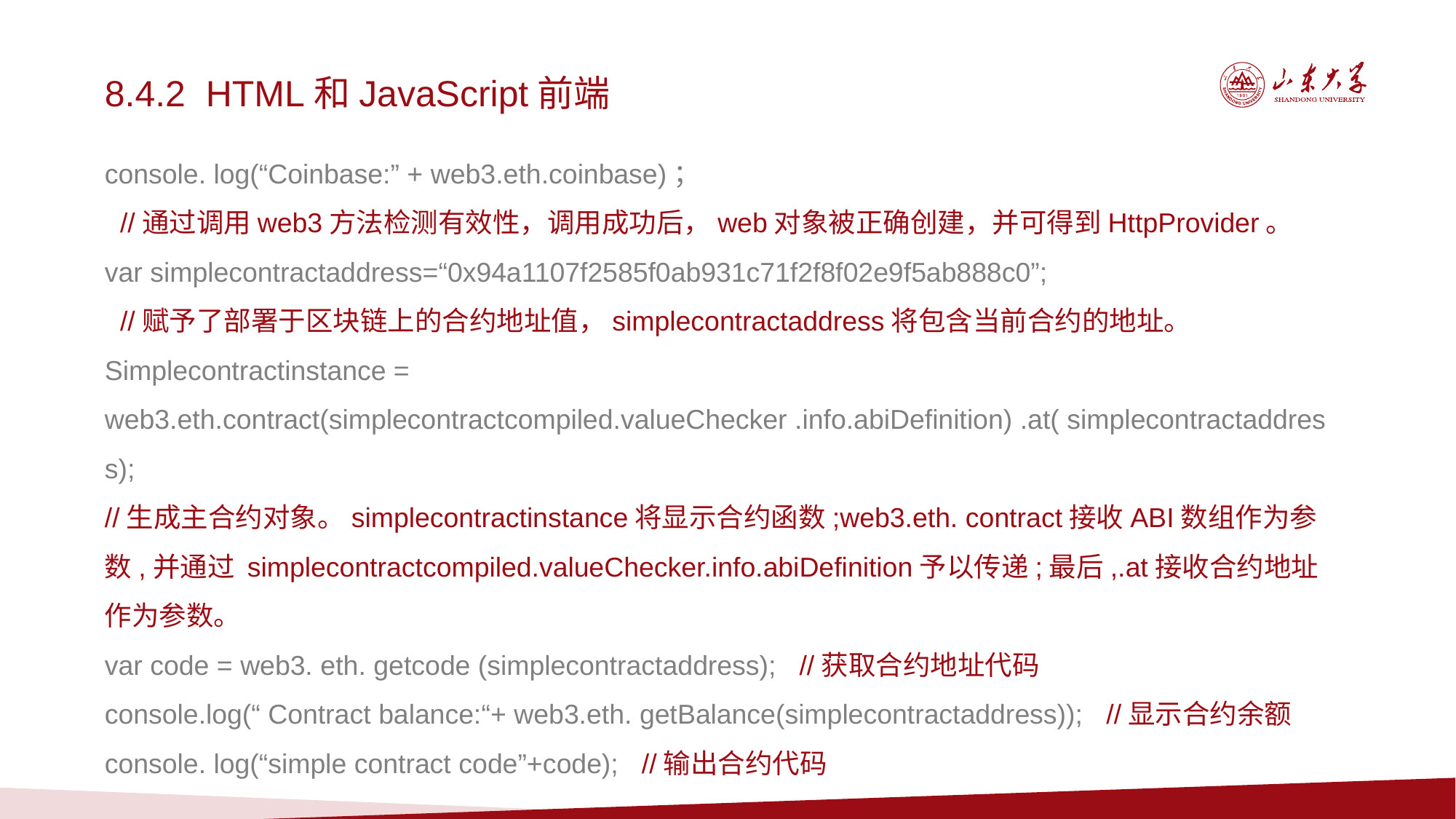

8.4.2  HTML和JavaScript前端
console. log(“Coinbase:” + web3.eth.coinbase)；
  //通过调用web3方法检测有效性，调用成功后，web对象被正确创建，并可得到HttpProvider。
var simplecontractaddress=“0x94a1107f2585f0ab931c71f2f8f02e9f5ab888c0”;
  //赋予了部署于区块链上的合约地址值，simplecontractaddress将包含当前合约的地址。
Simplecontractinstance =
web3.eth.contract(simplecontractcompiled.valueChecker .info.abiDefinition) .at( simplecontractaddress);
//生成主合约对象。simplecontractinstance将显示合约函数;web3.eth. contract接收ABI数组作为参数,并通过 simplecontractcompiled.valueChecker.info.abiDefinition予以传递;最后,.at接收合约地址作为参数。
var code = web3. eth. getcode (simplecontractaddress);   //获取合约地址代码
console.log(“ Contract balance:“+ web3.eth. getBalance(simplecontractaddress));   //显示合约余额
console. log(“simple contract code”+code);   //输出合约代码